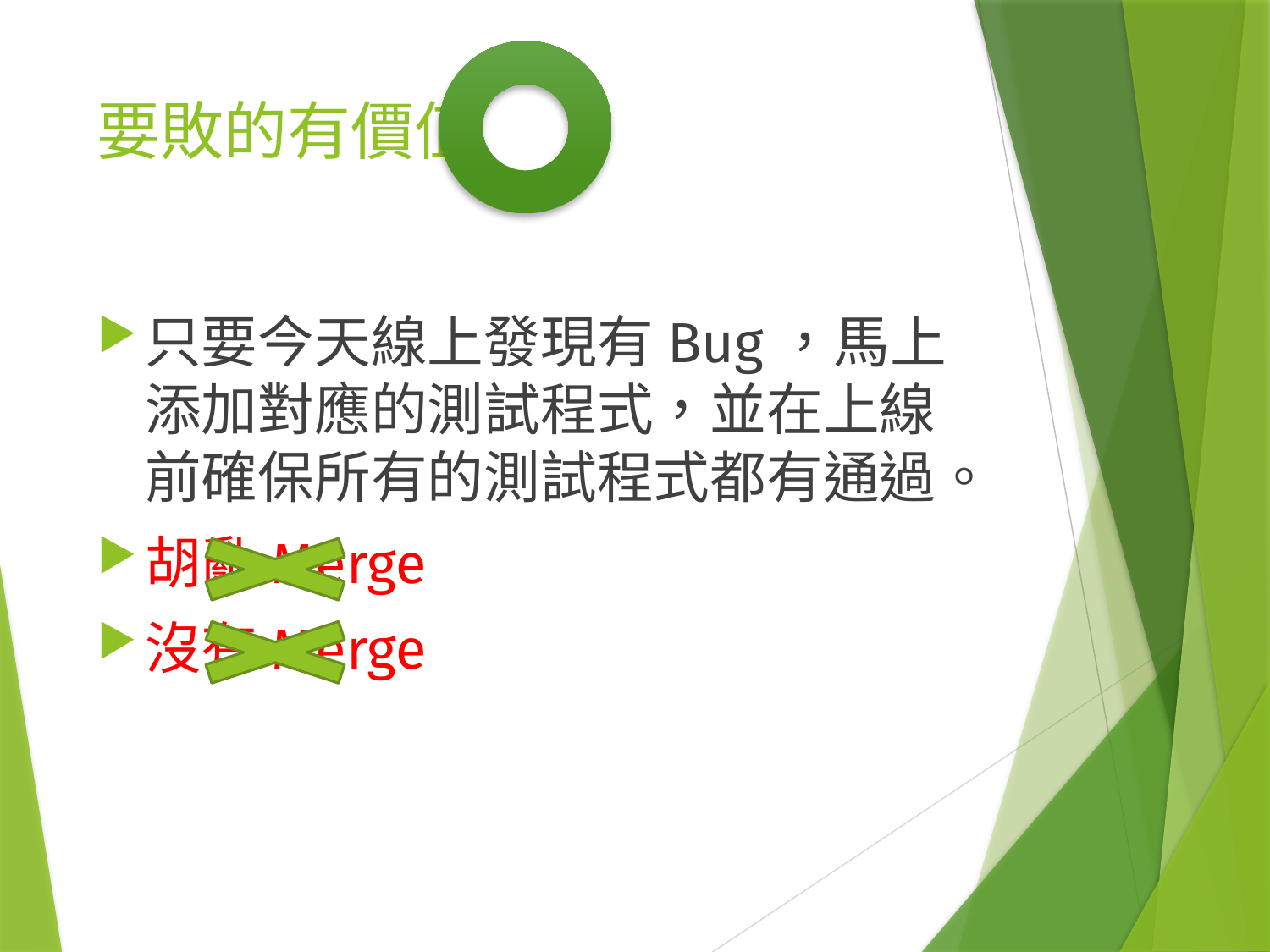

# 要敗的有價值
只要今天線上發現有Bug，馬上添加對應的測試程式，並在上線前確保所有的測試程式都有通過。
胡亂Merge
沒有Merge